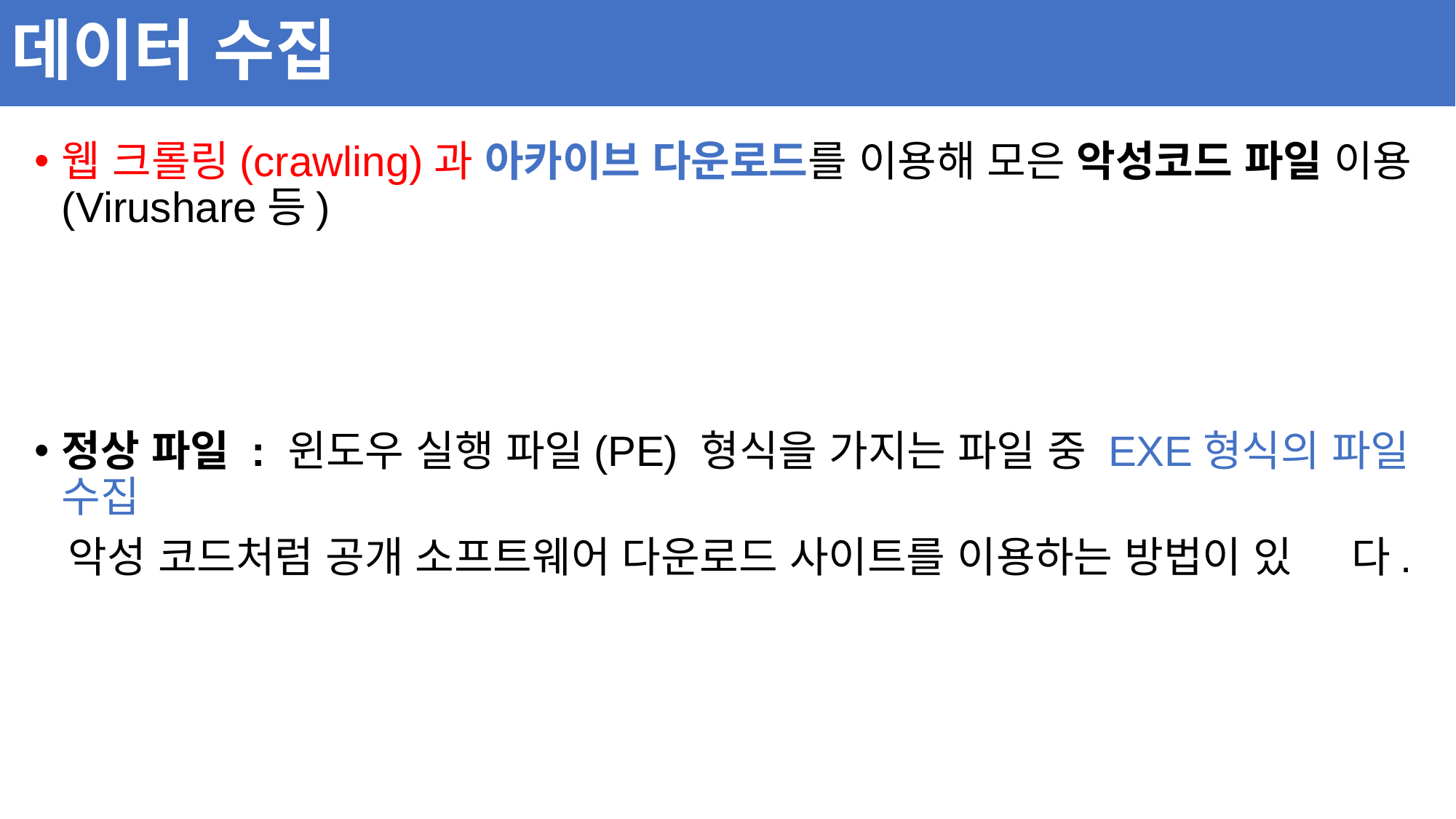

# 데이터 수집
웹 크롤링(crawling)과 아카이브 다운로드를 이용해 모은 악성코드 파일 이용(Virushare등)

정상 파일 : 윈도우 실행 파일(PE) 형식을 가지는 파일 중 EXE형식의 파일 수집
  악성 코드처럼 공개 소프트웨어 다운로드 사이트를 이용하는 방법이 있     다.